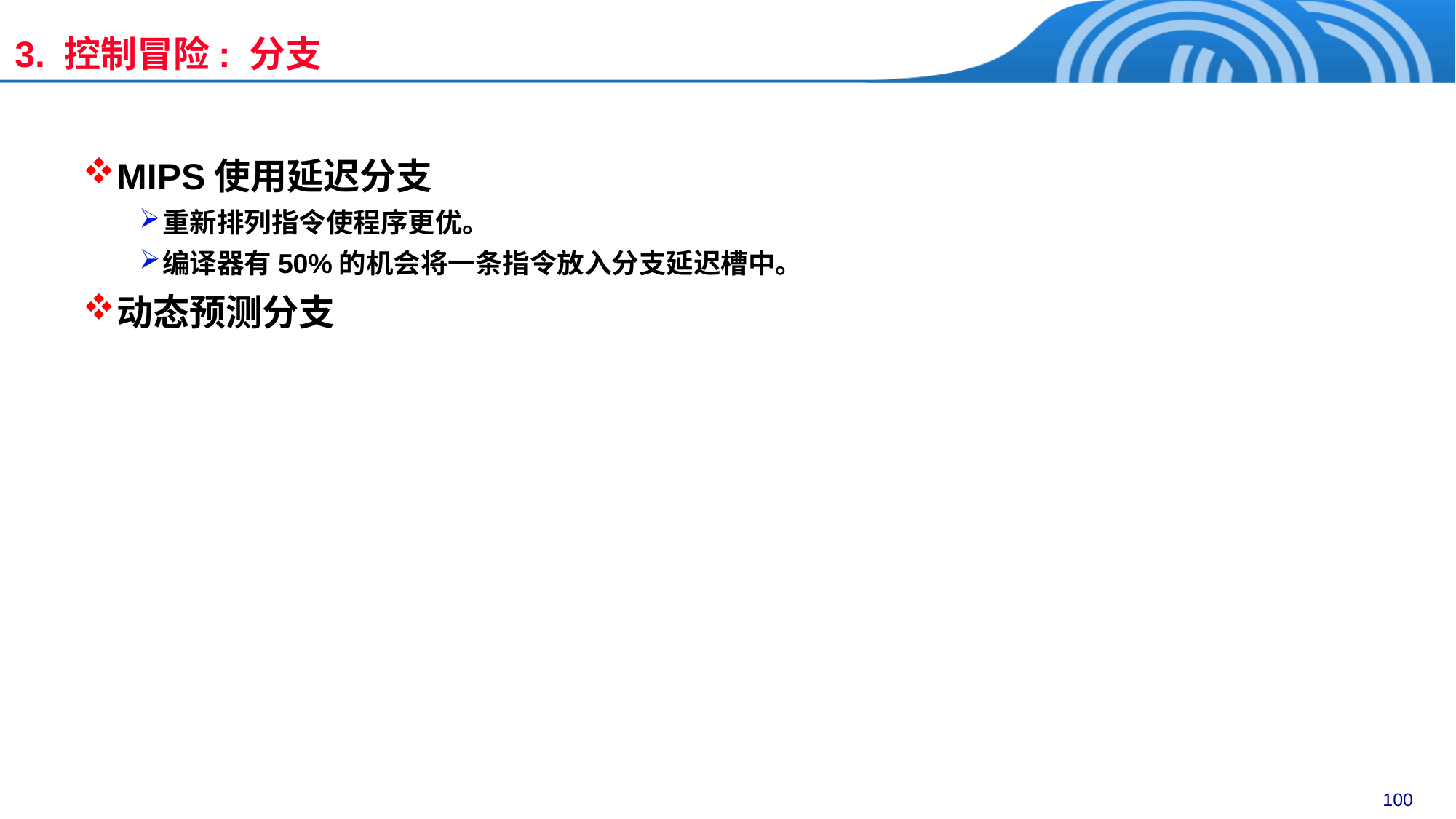

3. 控制冒险: 分支
MIPS使用延迟分支
重新排列指令使程序更优。
编译器有50%的机会将一条指令放入分支延迟槽中。
动态预测分支